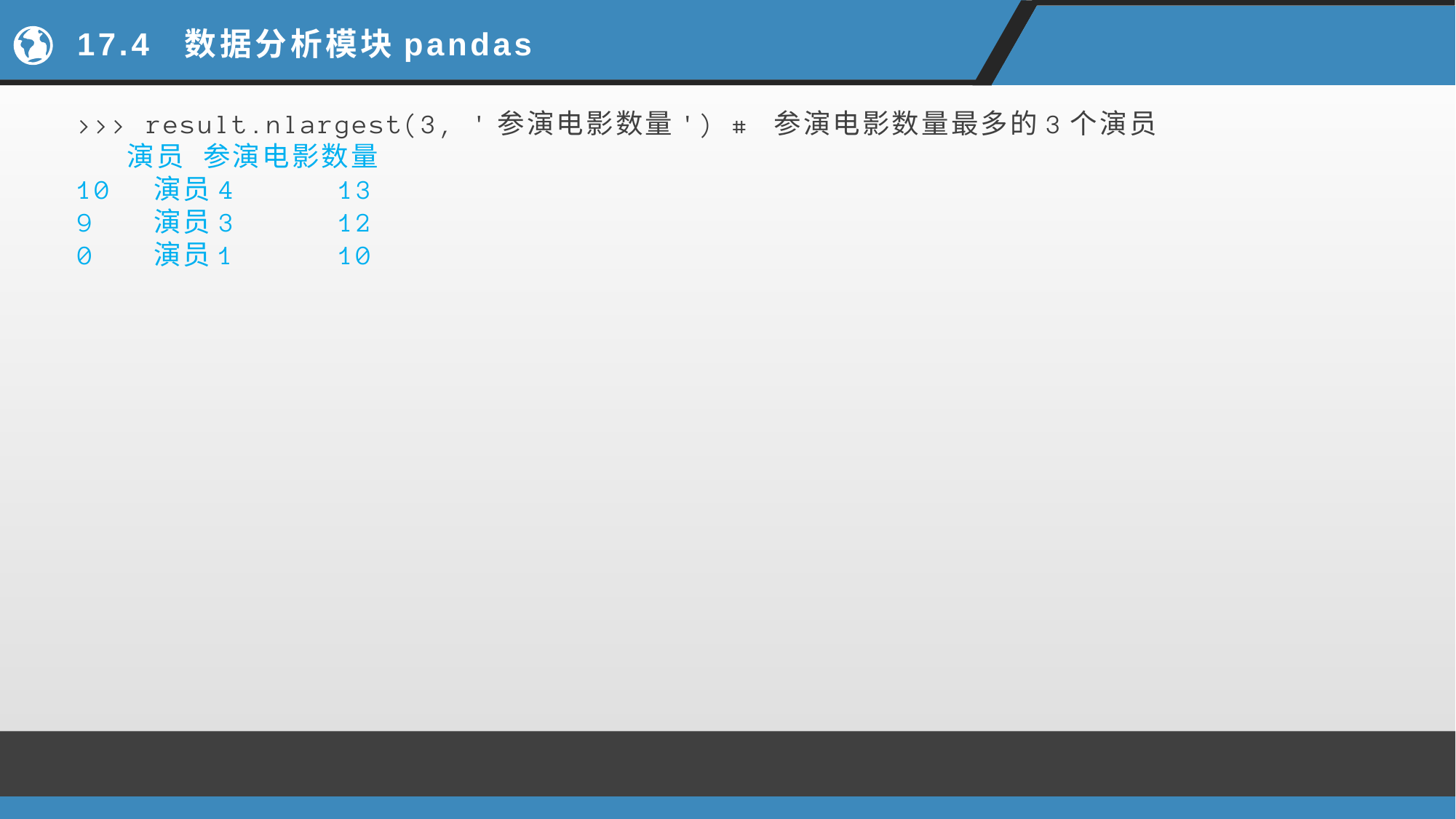

# 17.4  数据分析模块pandas

>>> result.nlargest(3, '参演电影数量') # 参演电影数量最多的3个演员
     演员  参演电影数量
10  演员4      13
9   演员3      12
0   演员1      10